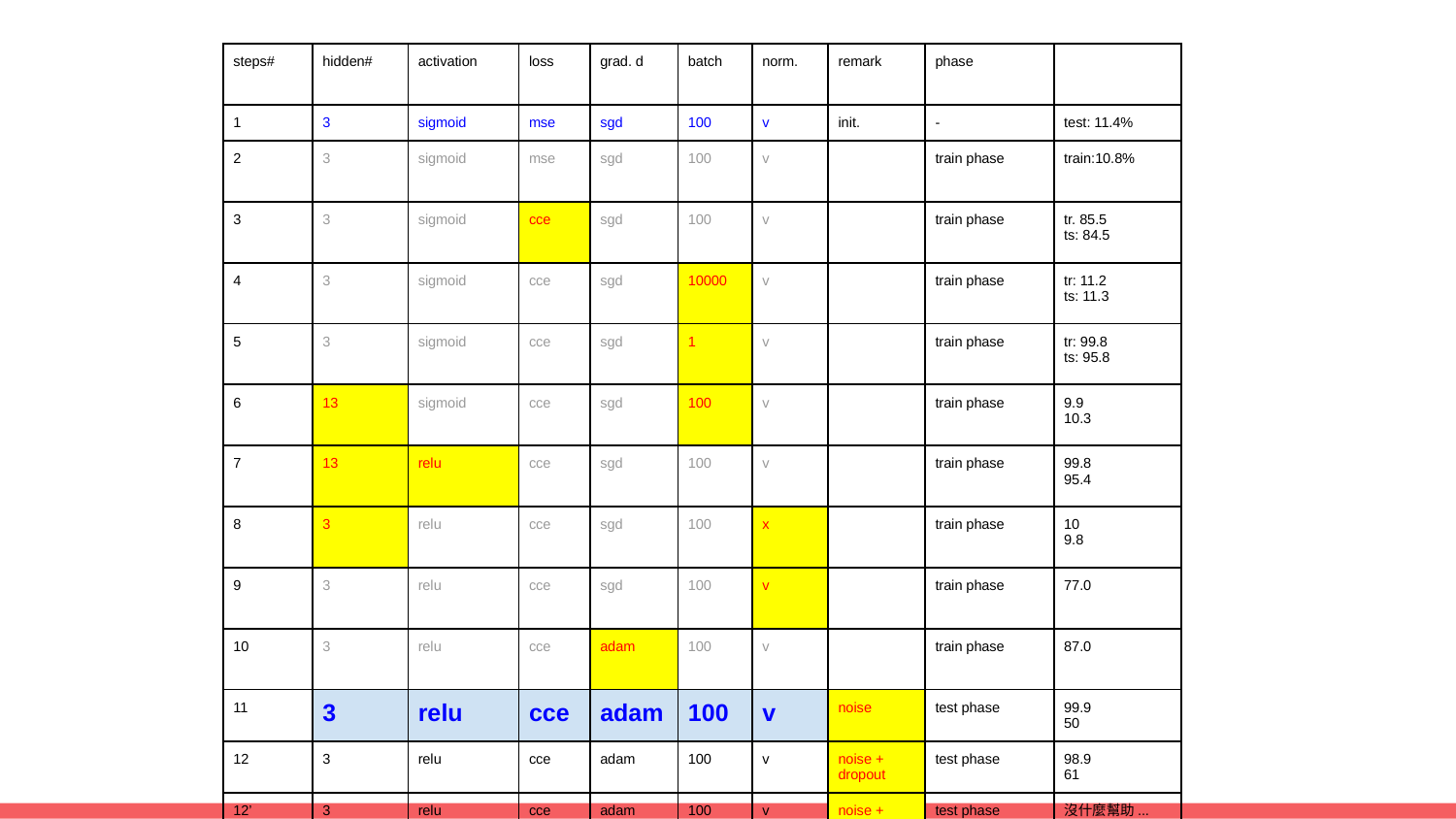

| steps# | hidden# | activation | loss | grad. d | batch | norm. | remark | phase |  |
| --- | --- | --- | --- | --- | --- | --- | --- | --- | --- |
| 1 | 3 | sigmoid | mse | sgd | 100 | v | init. | - | test: 11.4% |
| 2 | 3 | sigmoid | mse | sgd | 100 | v |  | train phase | train:10.8% |
| 3 | 3 | sigmoid | cce | sgd | 100 | v |  | train phase | tr. 85.5 ts: 84.5 |
| 4 | 3 | sigmoid | cce | sgd | 10000 | v |  | train phase | tr: 11.2 ts: 11.3 |
| 5 | 3 | sigmoid | cce | sgd | 1 | v |  | train phase | tr: 99.8 ts: 95.8 |
| 6 | 13 | sigmoid | cce | sgd | 100 | v |  | train phase | 9.9 10.3 |
| 7 | 13 | relu | cce | sgd | 100 | v |  | train phase | 99.8 95.4 |
| 8 | 3 | relu | cce | sgd | 100 | x |  | train phase | 10 9.8 |
| 9 | 3 | relu | cce | sgd | 100 | v |  | train phase | 77.0 |
| 10 | 3 | relu | cce | adam | 100 | v |  | train phase | 87.0 |
| 11 | 3 | relu | cce | adam | 100 | v | noise | test phase | 99.9 50 |
| 12 | 3 | relu | cce | adam | 100 | v | noise + dropout | test phase | 98.9 61 |
| 12’ | 3 | relu | cce | adam | 100 | v | noise + dropout + data | test phase | 沒什麼幫助... depends |